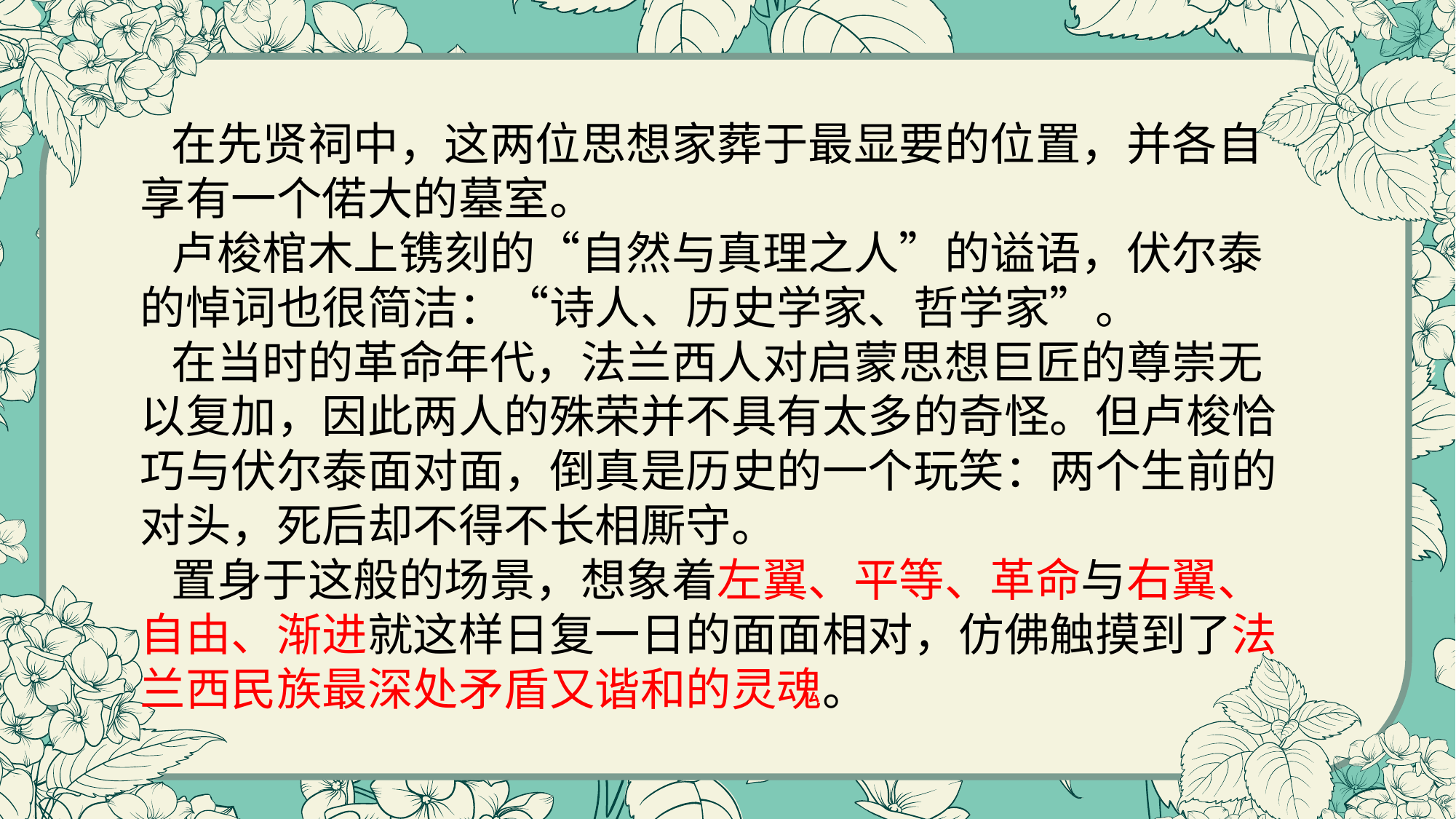

在先贤祠中，这两位思想家葬于最显要的位置，并各自享有一个偌大的墓室。
  卢梭棺木上镌刻的“自然与真理之人”的谥语，伏尔泰的悼词也很简洁：“诗人、历史学家、哲学家”。
  在当时的革命年代，法兰西人对启蒙思想巨匠的尊崇无以复加，因此两人的殊荣并不具有太多的奇怪。但卢梭恰巧与伏尔泰面对面，倒真是历史的一个玩笑：两个生前的对头，死后却不得不长相厮守。
  置身于这般的场景，想象着左翼、平等、革命与右翼、自由、渐进就这样日复一日的面面相对，仿佛触摸到了法兰西民族最深处矛盾又谐和的灵魂。